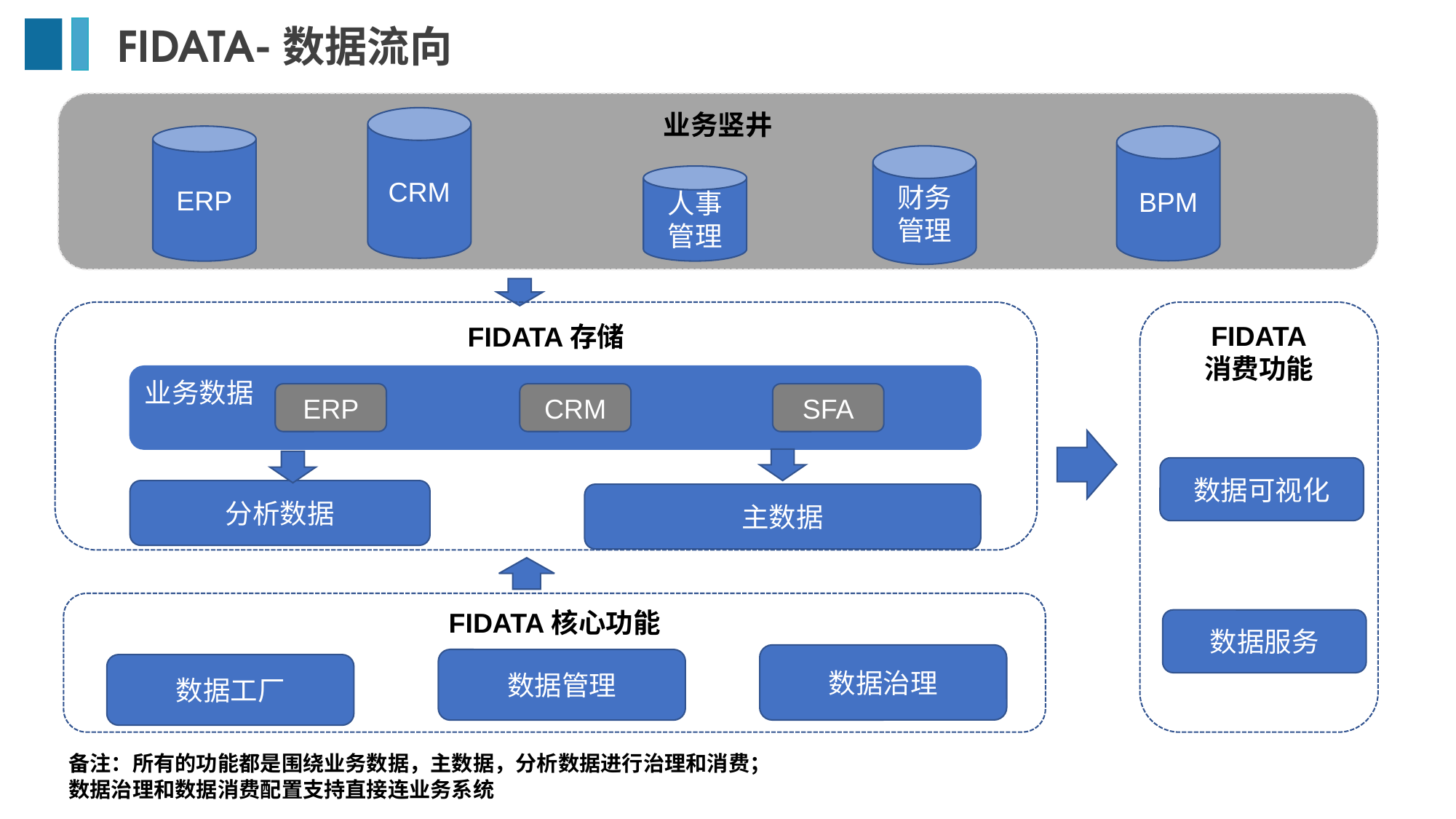

# FIDATA-数据流向
业务竖井
CRM
ERP
BPM
财务管理
人事管理

FIDATA存储
FIDATA
消费功能
业务数据
ERP
CRM
SFA

数据可视化
分析数据
主数据

FIDATA核心功能
数据服务
数据治理
数据管理
数据工厂
备注：所有的功能都是围绕业务数据，主数据，分析数据进行治理和消费；
数据治理和数据消费配置支持直接连业务系统